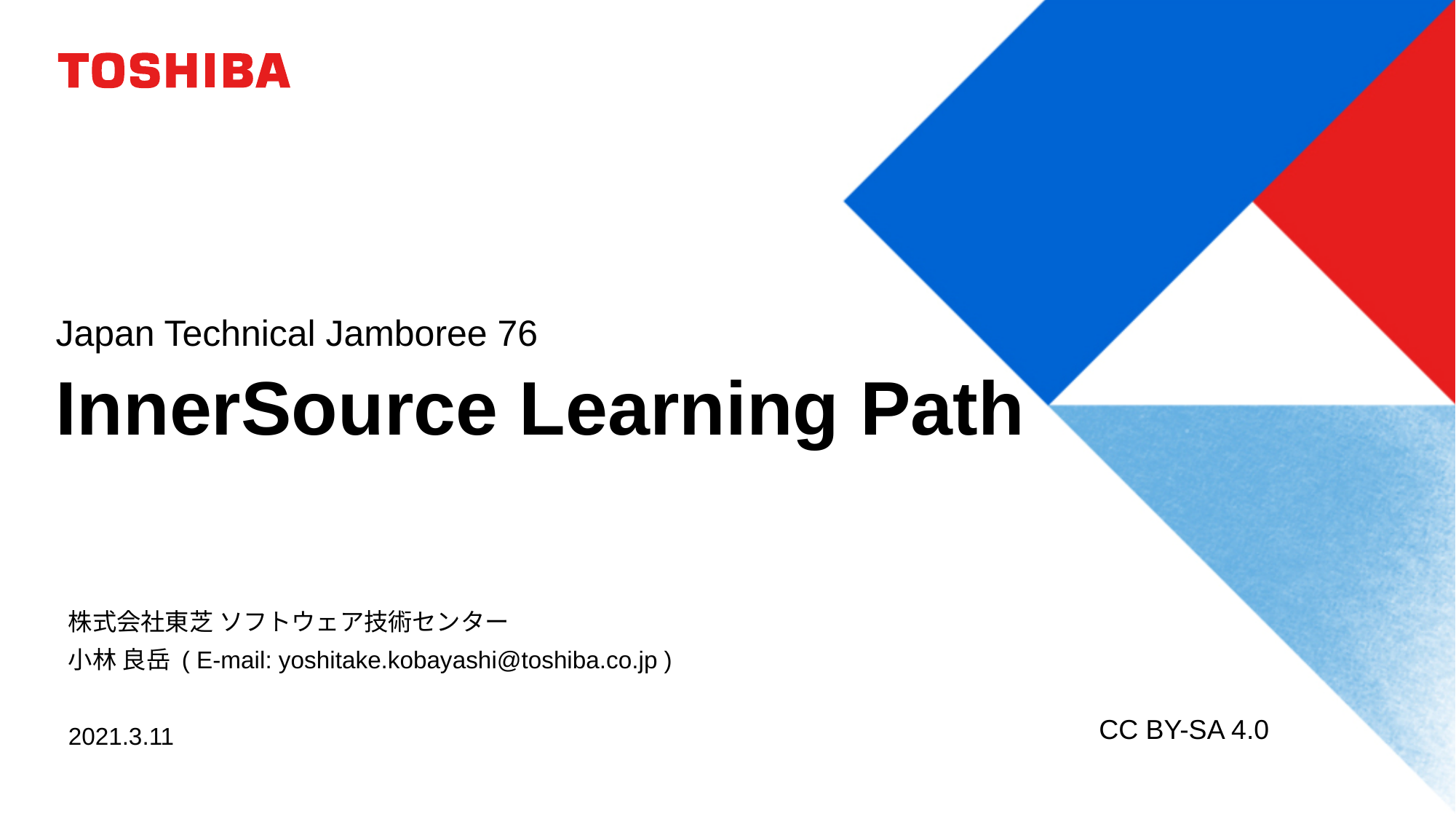

Japan Technical Jamboree 76
# InnerSource Learning Path
株式会社東芝 ソフトウェア技術センター
小林 良岳 ( E-mail: yoshitake.kobayashi@toshiba.co.jp )

2021.3.11
CC BY-SA 4.0